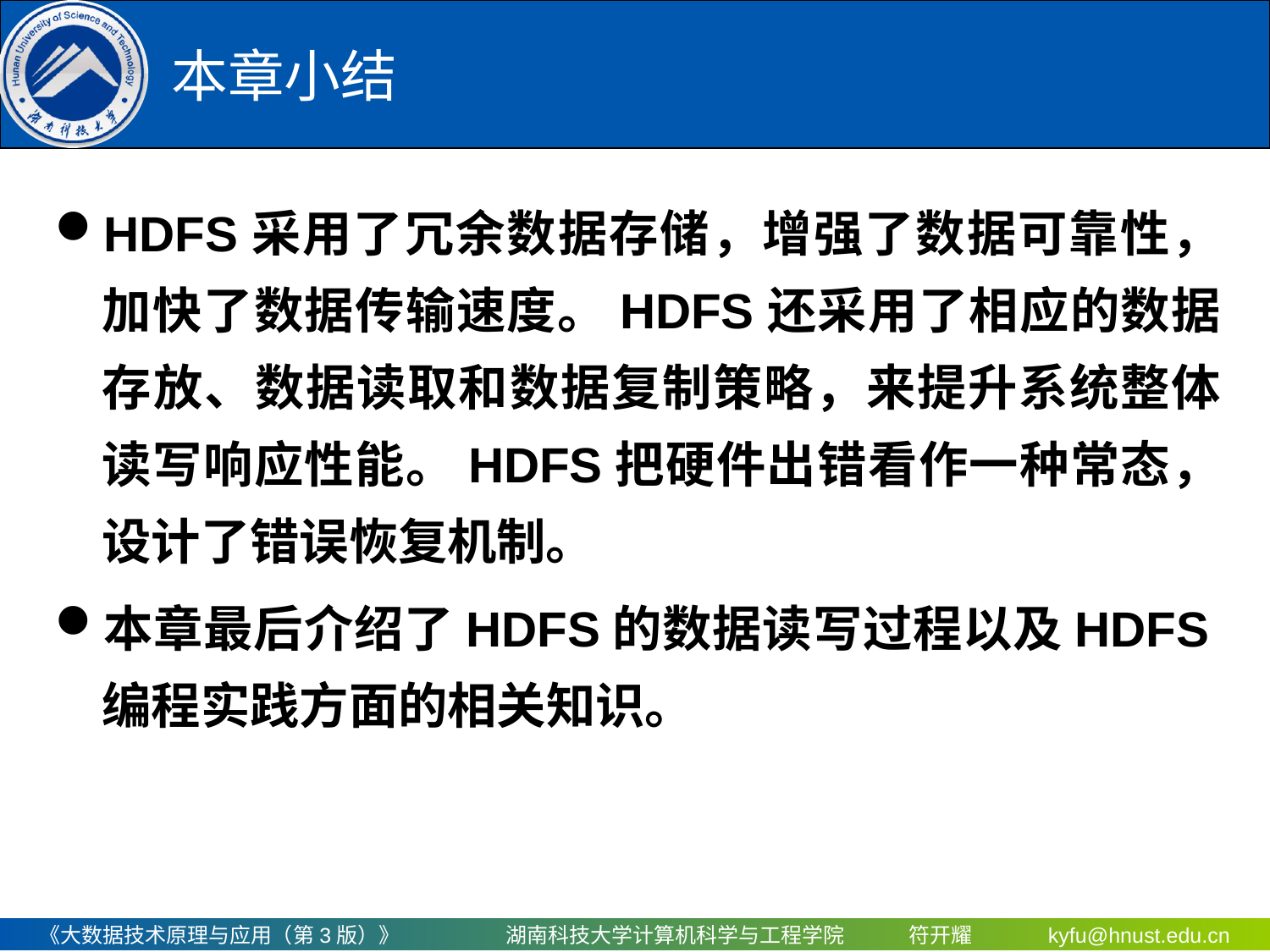

# 本章小结
HDFS采用了冗余数据存储，增强了数据可靠性，加快了数据传输速度。HDFS还采用了相应的数据存放、数据读取和数据复制策略，来提升系统整体读写响应性能。HDFS把硬件出错看作一种常态，设计了错误恢复机制。
本章最后介绍了HDFS的数据读写过程以及HDFS编程实践方面的相关知识。